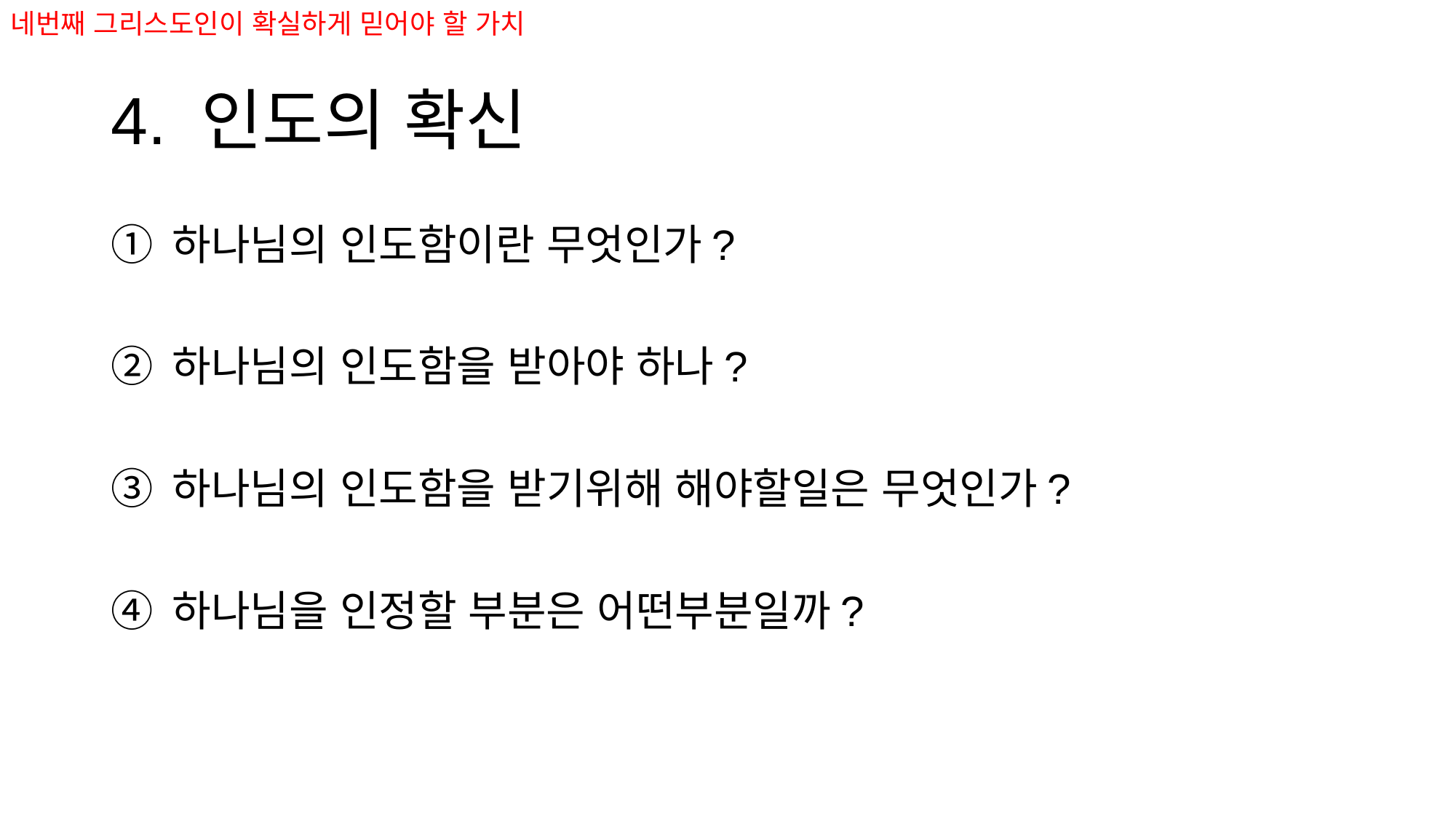

네번째 그리스도인이 확실하게 믿어야 할 가치
# 4. 인도의 확신
하나님의 인도함이란 무엇인가?

하나님의 인도함을 받아야 하나?

하나님의 인도함을 받기위해 해야할일은 무엇인가?

하나님을 인정할 부분은 어떤부분일까?